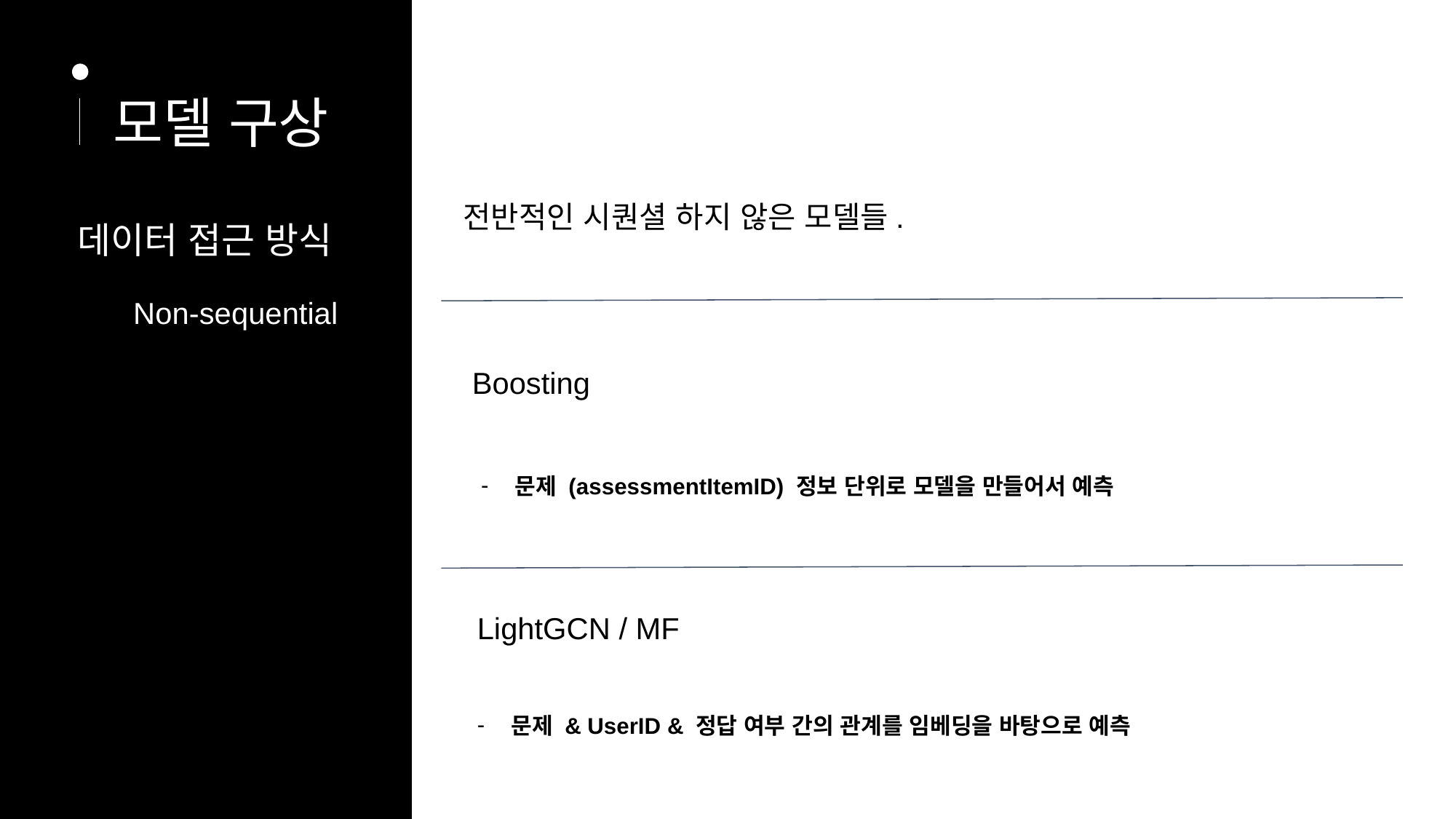

모델 구상
전반적인 시퀀셜 하지 않은 모델들.
데이터 접근 방식
Non-sequential
Boosting
문제 (assessmentItemID) 정보 단위로 모델을 만들어서 예측

LightGCN / MF
문제 & UserID & 정답 여부 간의 관계를 임베딩을 바탕으로 예측